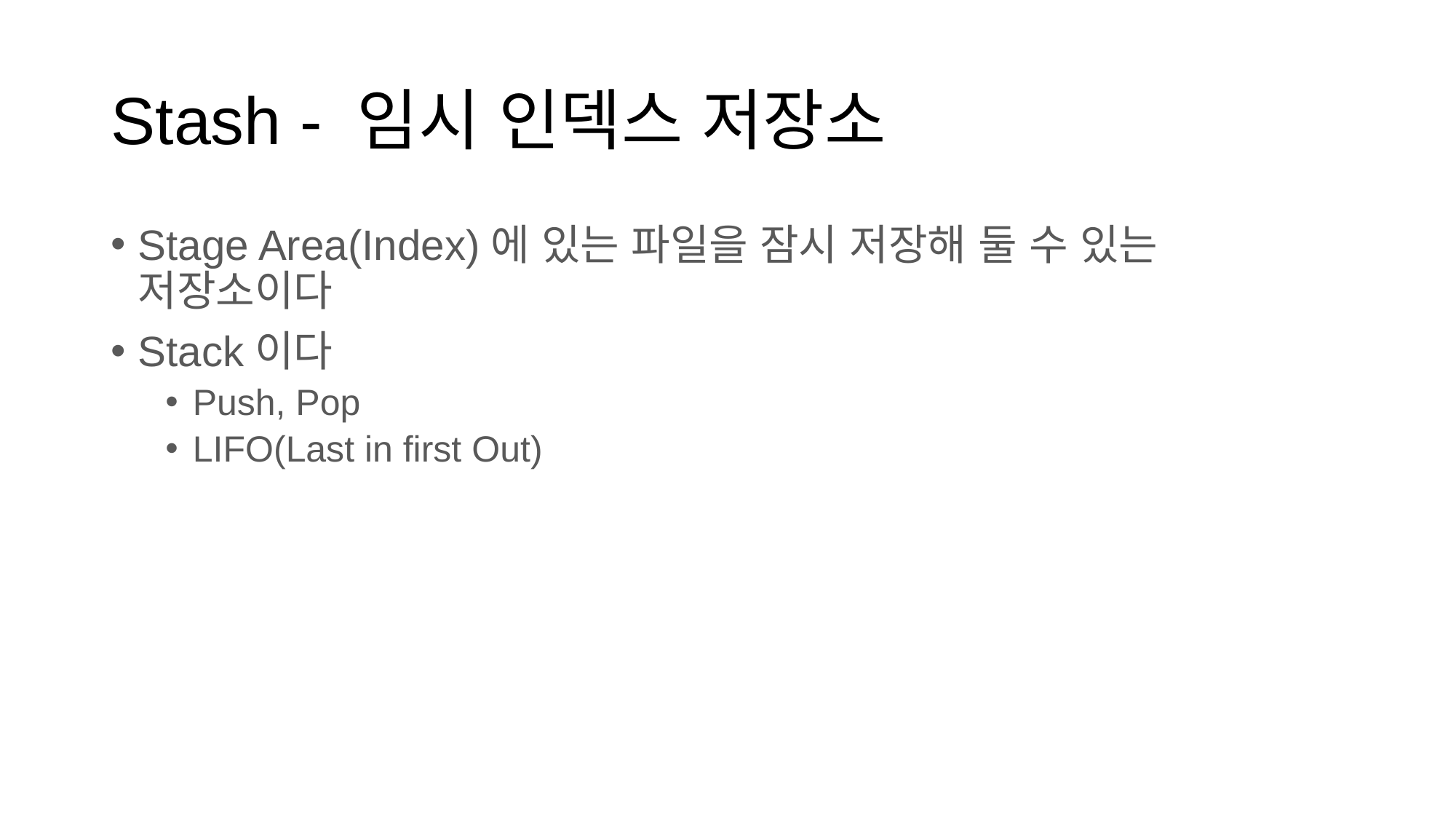

# Stash - 임시 인덱스 저장소
Stage Area(Index)에 있는 파일을 잠시 저장해 둘 수 있는 저장소이다
Stack이다
Push, Pop
LIFO(Last in first Out)